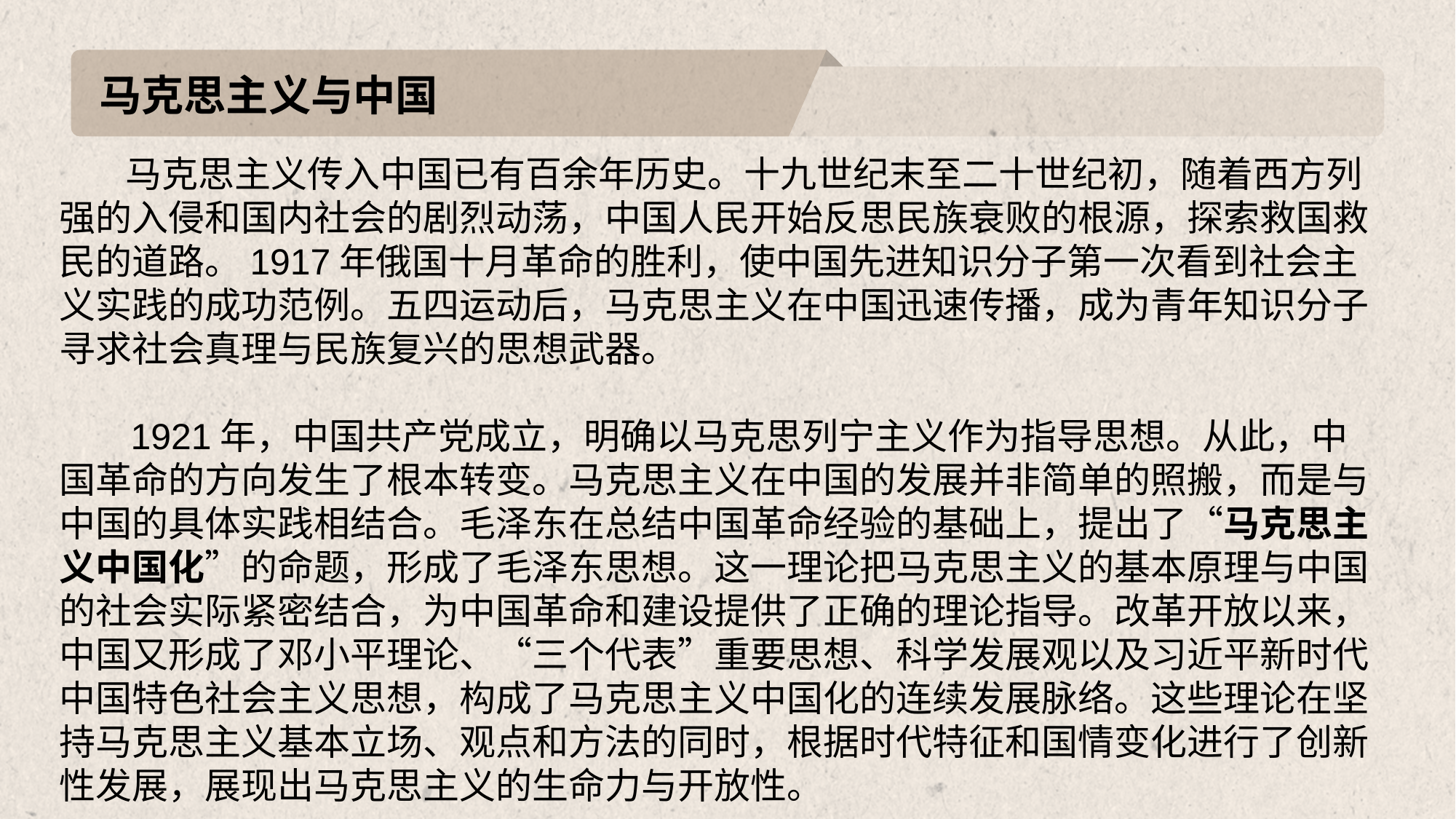

马克思主义与中国
       马克思主义传入中国已有百余年历史。十九世纪末至二十世纪初，随着西方列强的入侵和国内社会的剧烈动荡，中国人民开始反思民族衰败的根源，探索救国救民的道路。1917年俄国十月革命的胜利，使中国先进知识分子第一次看到社会主义实践的成功范例。五四运动后，马克思主义在中国迅速传播，成为青年知识分子寻求社会真理与民族复兴的思想武器。

       1921年，中国共产党成立，明确以马克思列宁主义作为指导思想。从此，中国革命的方向发生了根本转变。马克思主义在中国的发展并非简单的照搬，而是与中国的具体实践相结合。毛泽东在总结中国革命经验的基础上，提出了“马克思主义中国化”的命题，形成了毛泽东思想。这一理论把马克思主义的基本原理与中国的社会实际紧密结合，为中国革命和建设提供了正确的理论指导。改革开放以来，中国又形成了邓小平理论、“三个代表”重要思想、科学发展观以及习近平新时代中国特色社会主义思想，构成了马克思主义中国化的连续发展脉络。这些理论在坚持马克思主义基本立场、观点和方法的同时，根据时代特征和国情变化进行了创新性发展，展现出马克思主义的生命力与开放性。